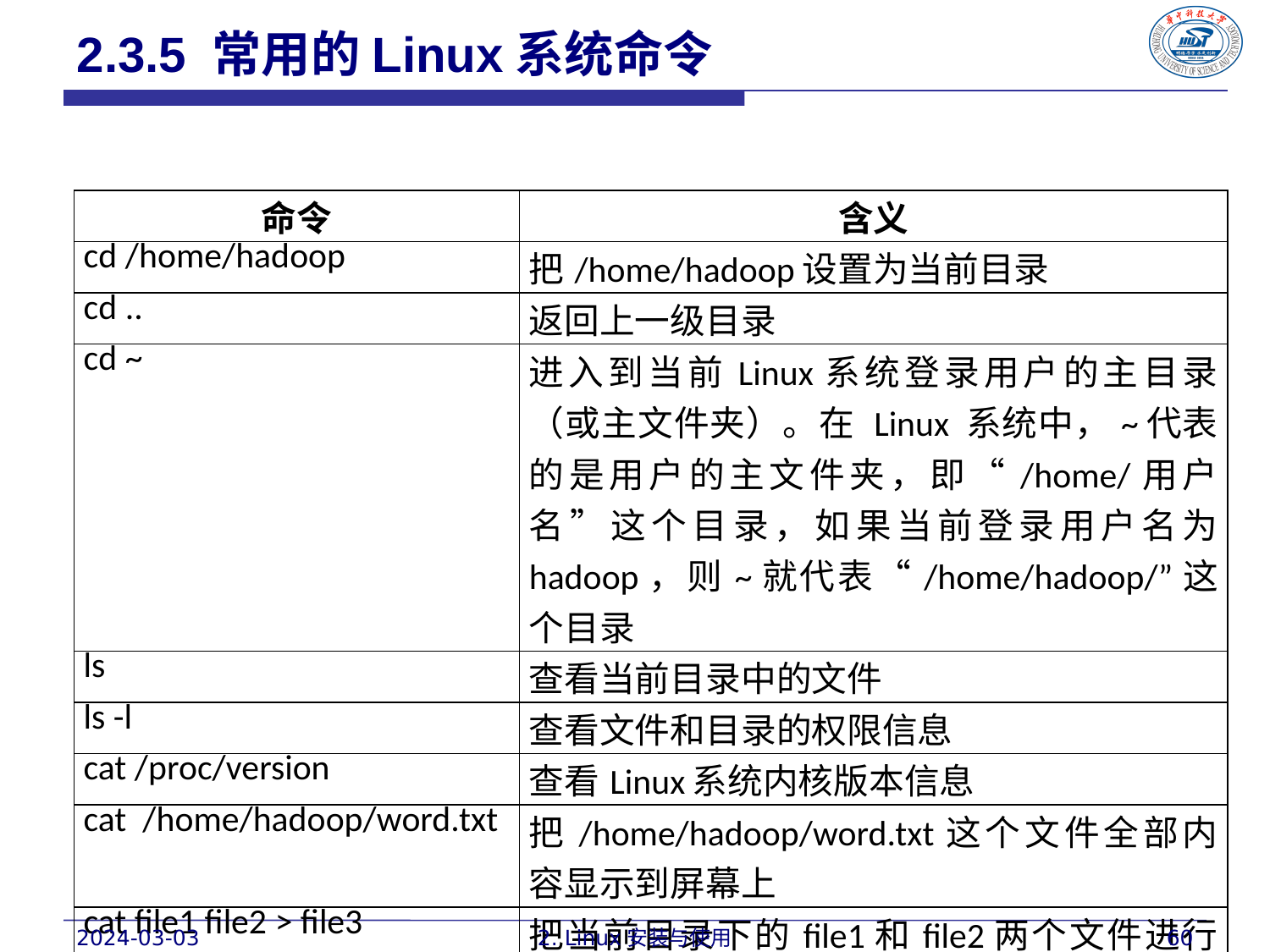

2.3.5 常用的Linux系统命令
| 命令 | 含义 |
| --- | --- |
| cd /home/hadoop | 把/home/hadoop设置为当前目录 |
| cd .. | 返回上一级目录 |
| cd ~ | 进入到当前Linux系统登录用户的主目录（或主文件夹）。在 Linux 系统中，~代表的是用户的主文件夹，即“/home/用户名”这个目录，如果当前登录用户名为 hadoop，则~就代表“/home/hadoop/”这个目录 |
| ls | 查看当前目录中的文件 |
| ls -l | 查看文件和目录的权限信息 |
| cat /proc/version | 查看Linux系统内核版本信息 |
| cat /home/hadoop/word.txt | 把/home/hadoop/word.txt这个文件全部内容显示到屏幕上 |
| cat file1 file2 > file3 | 把当前目录下的file1和file2两个文件进行合并生成文件file3 |
2024-03-03
2. Linux安装与使用
60